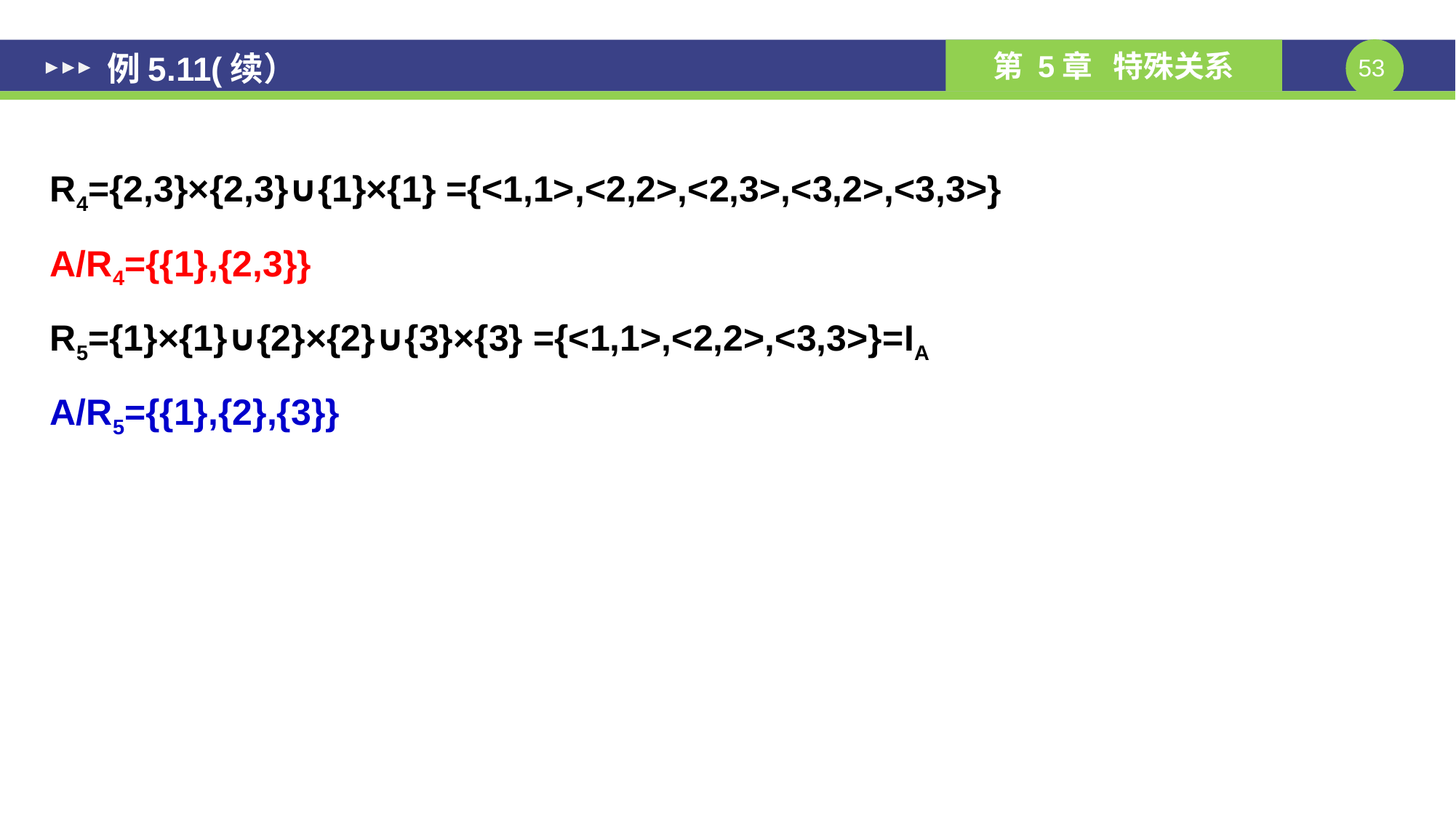

# 例5.11(续）
R4={2,3}×{2,3}∪{1}×{1} ={<1,1>,<2,2>,<2,3>,<3,2>,<3,3>}
A/R4={{1},{2,3}}
R5={1}×{1}∪{2}×{2}∪{3}×{3} ={<1,1>,<2,2>,<3,3>}=IA
A/R5={{1},{2},{3}}